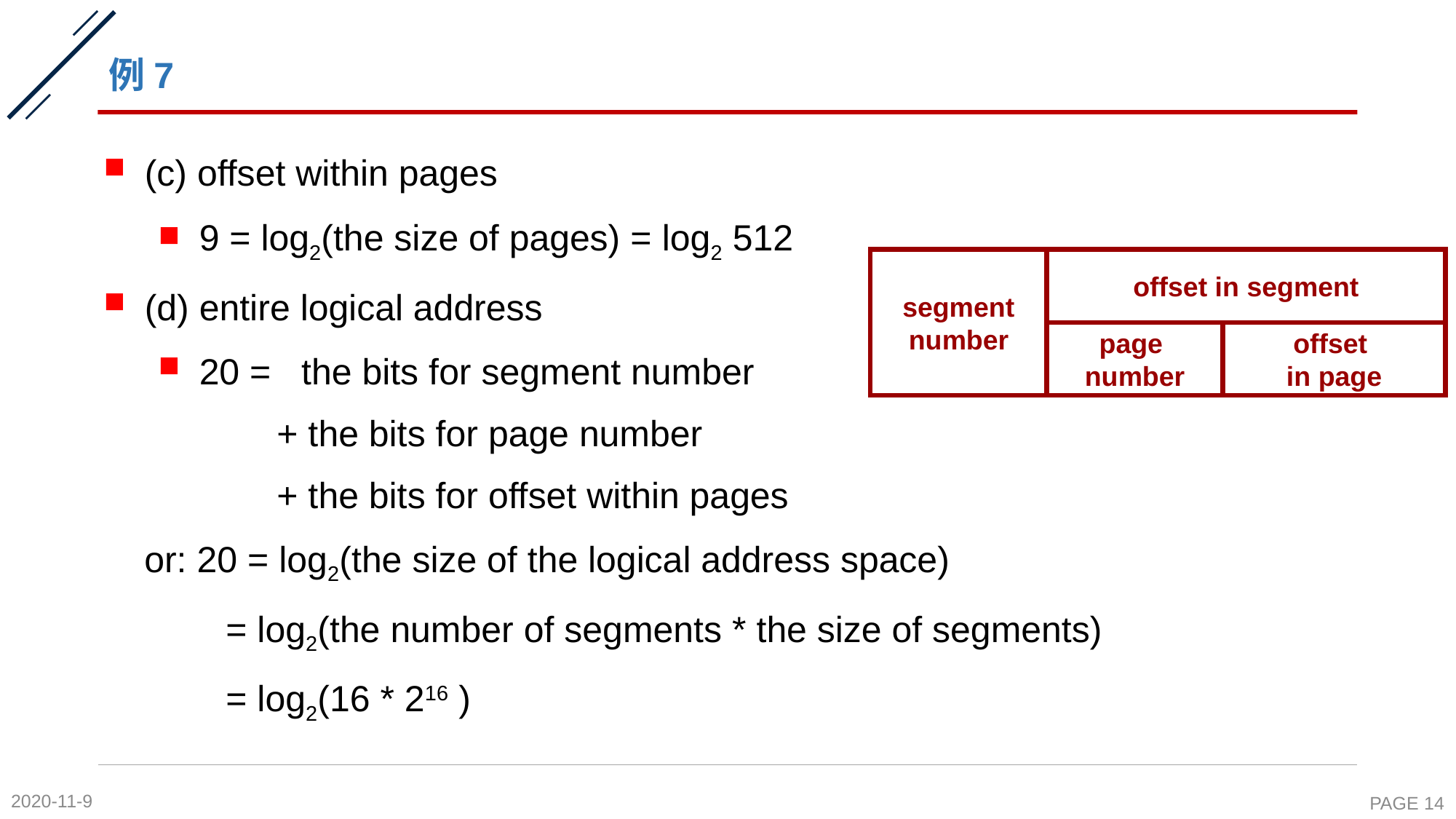

# 例7
(c) offset within pages
9 = log2(the size of pages) = log2 512
(d) entire logical address
20 =   the bits for segment number
                 + the bits for page number
                 + the bits for offset within pages
    or: 20 = log2(the size of the logical address space)
            = log2(the number of segments * the size of segments)
            = log2(16 * 216 )

segment
number
offset in segment
page
number
offset
in page
2020-11-9
PAGE 14